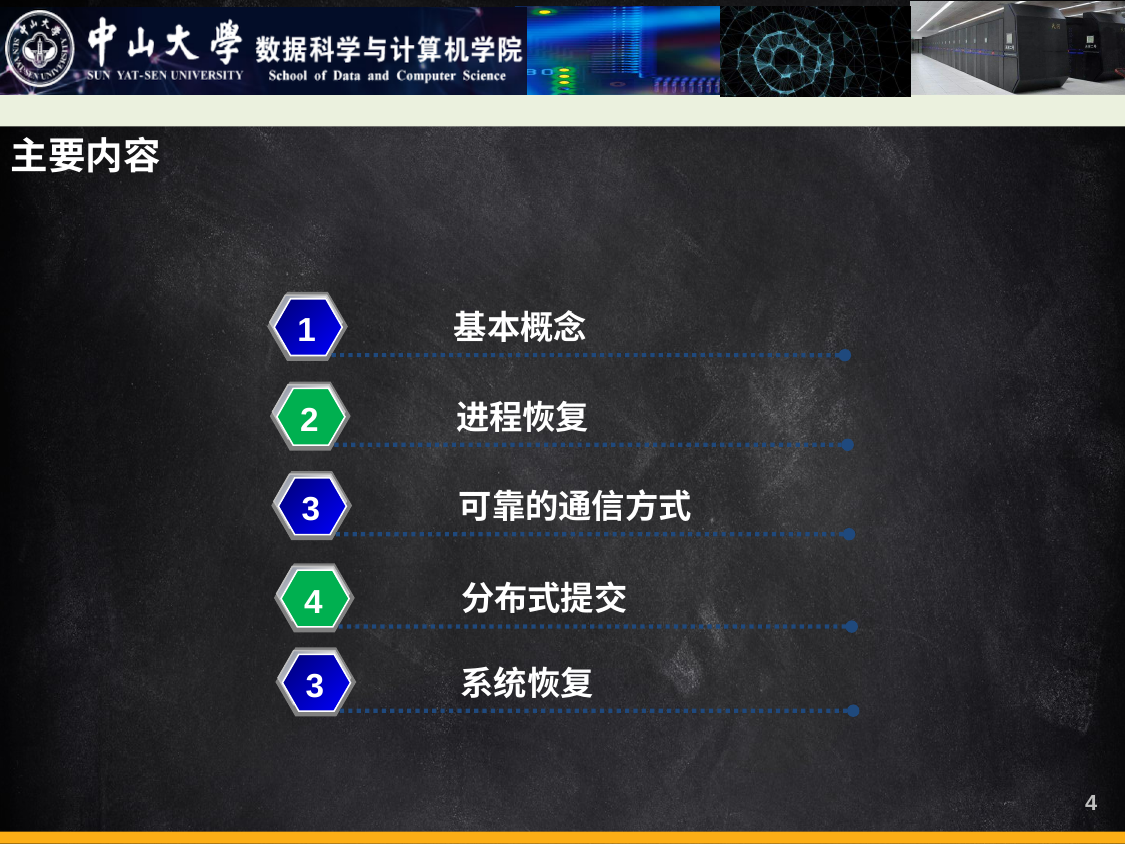

主要内容

基本概念
1

进程恢复
2

可靠的通信方式
3

分布式提交
4

系统恢复
3